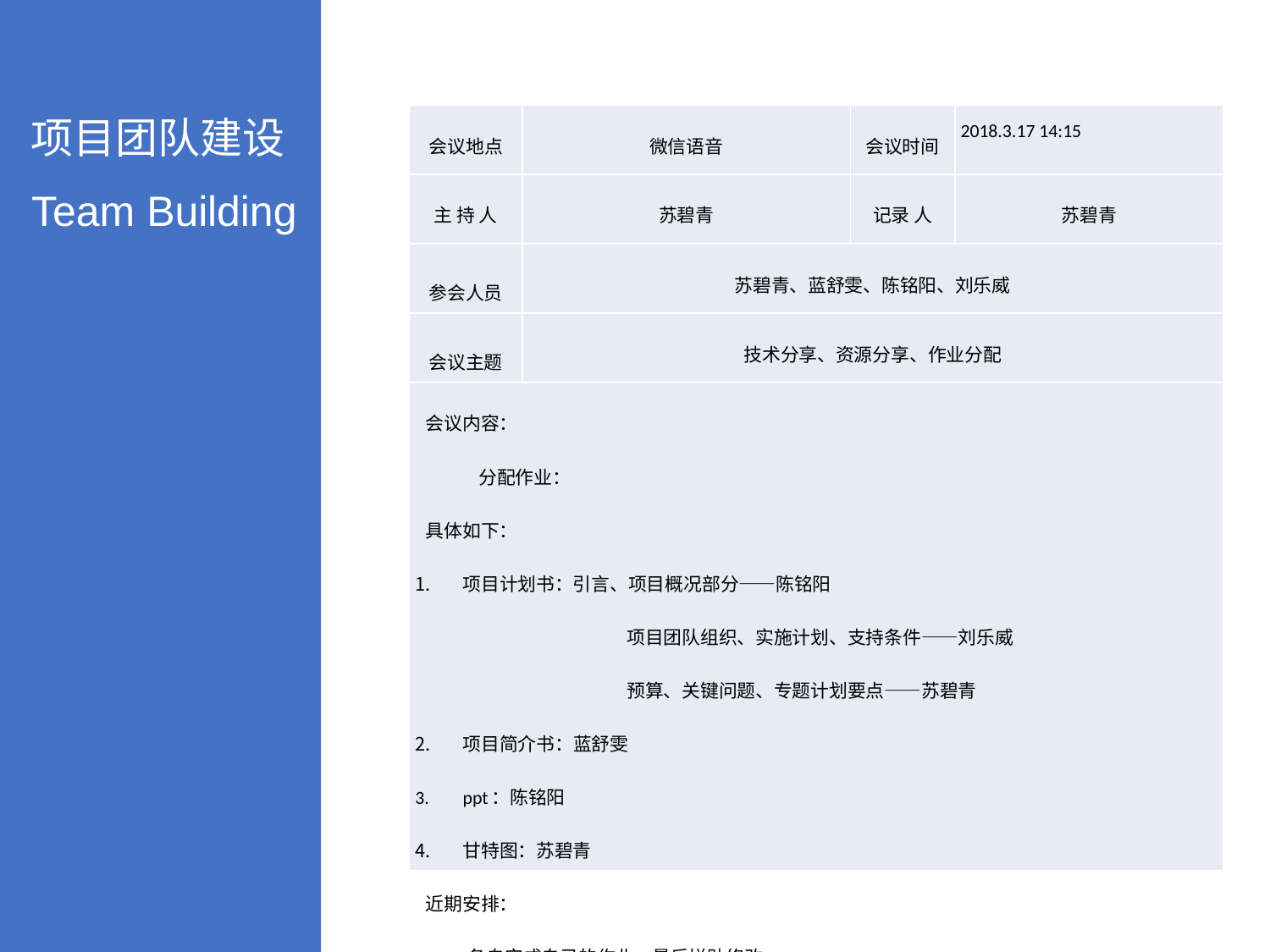

项目团队建设
Team Building
| 会议地点 | 微信语音 | 会议时间 | 2018.3.17 14:15 |
| --- | --- | --- | --- |
| 主 持 人 | 苏碧青 | 记录 人 | 苏碧青 |
| 参会人员 | 苏碧青、蓝舒雯、陈铭阳、刘乐威 |  |  |
| 会议主题 | 技术分享、资源分享、作业分配 |  |  |
| 会议内容： 分配作业： 具体如下： 项目计划书：引言、项目概况部分——陈铭阳 项目团队组织、实施计划、支持条件——刘乐威 预算、关键问题、专题计划要点——苏碧青 项目简介书：蓝舒雯 ppt：陈铭阳 甘特图：苏碧青 近期安排： 各自完成自己的作业，最后拼贴修改。 |  |  |  |